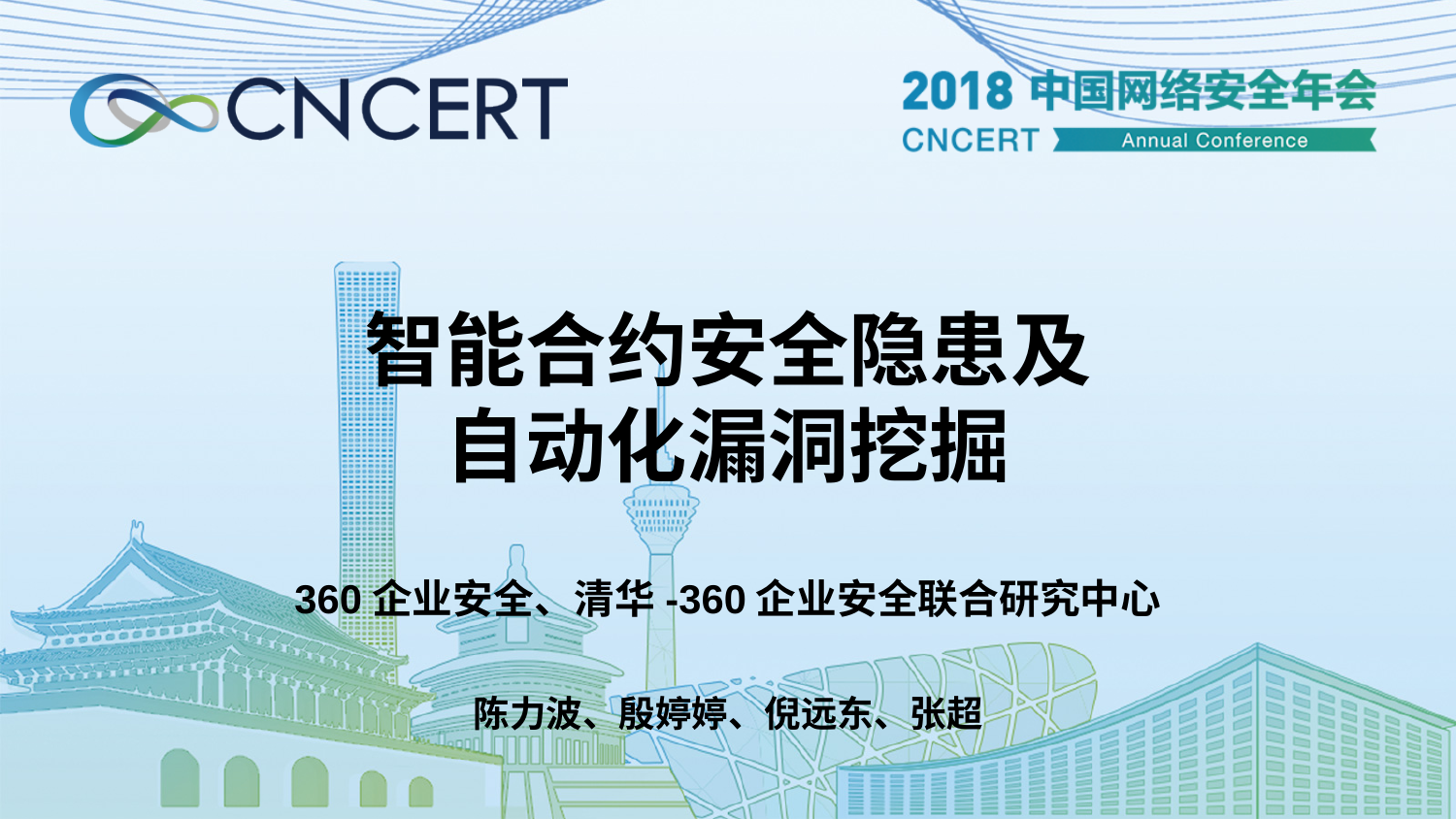

# 智能合约安全隐患及 自动化漏洞挖掘
360企业安全、清华-360企业安全联合研究中心

陈力波、殷婷婷、倪远东、张超